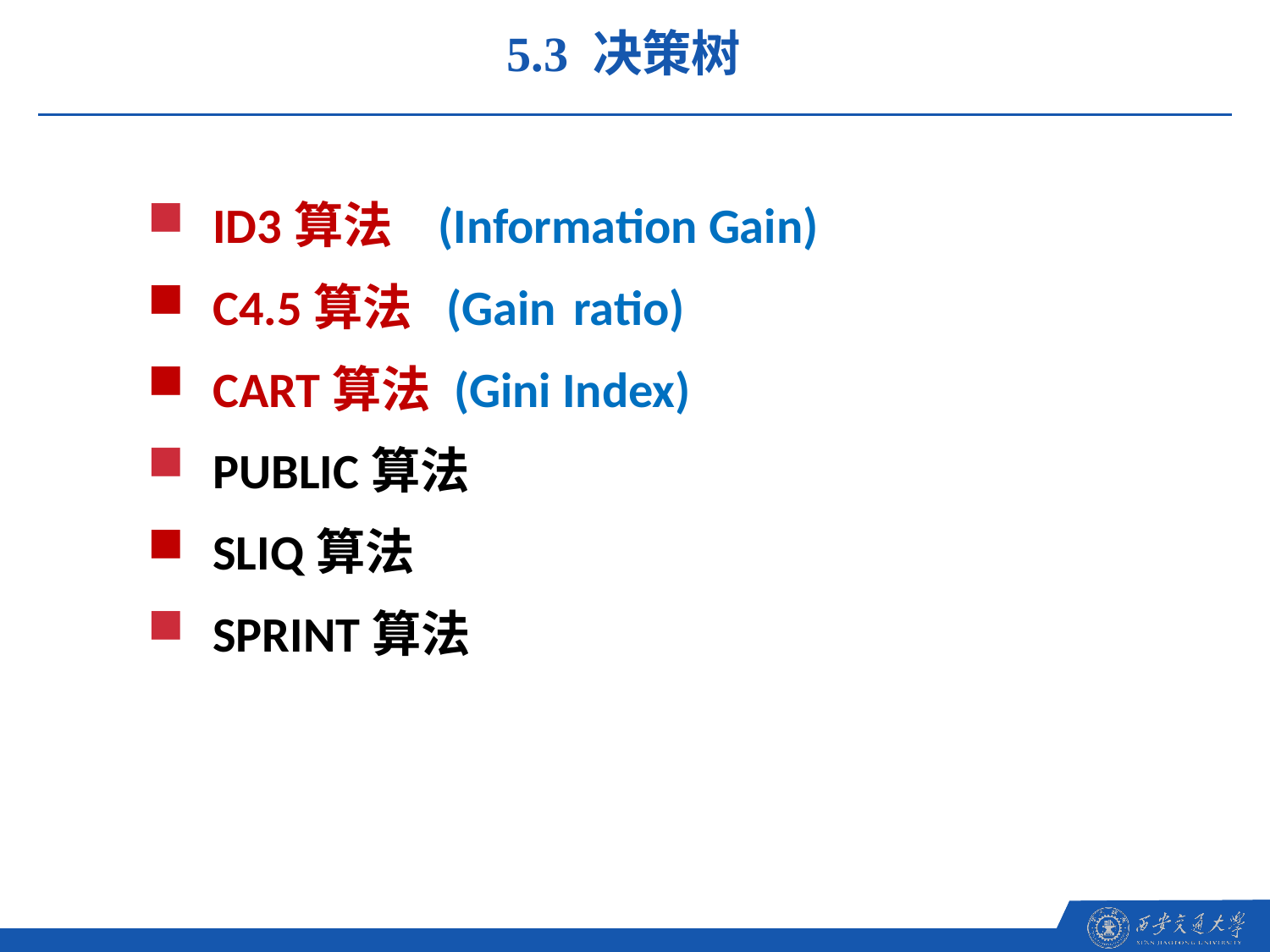

5.3 决策树

ID3算法   (Information Gain)
C4.5算法  (Gain ratio)
CART算法 (Gini Index)
PUBLIC算法
SLIQ算法
SPRINT算法